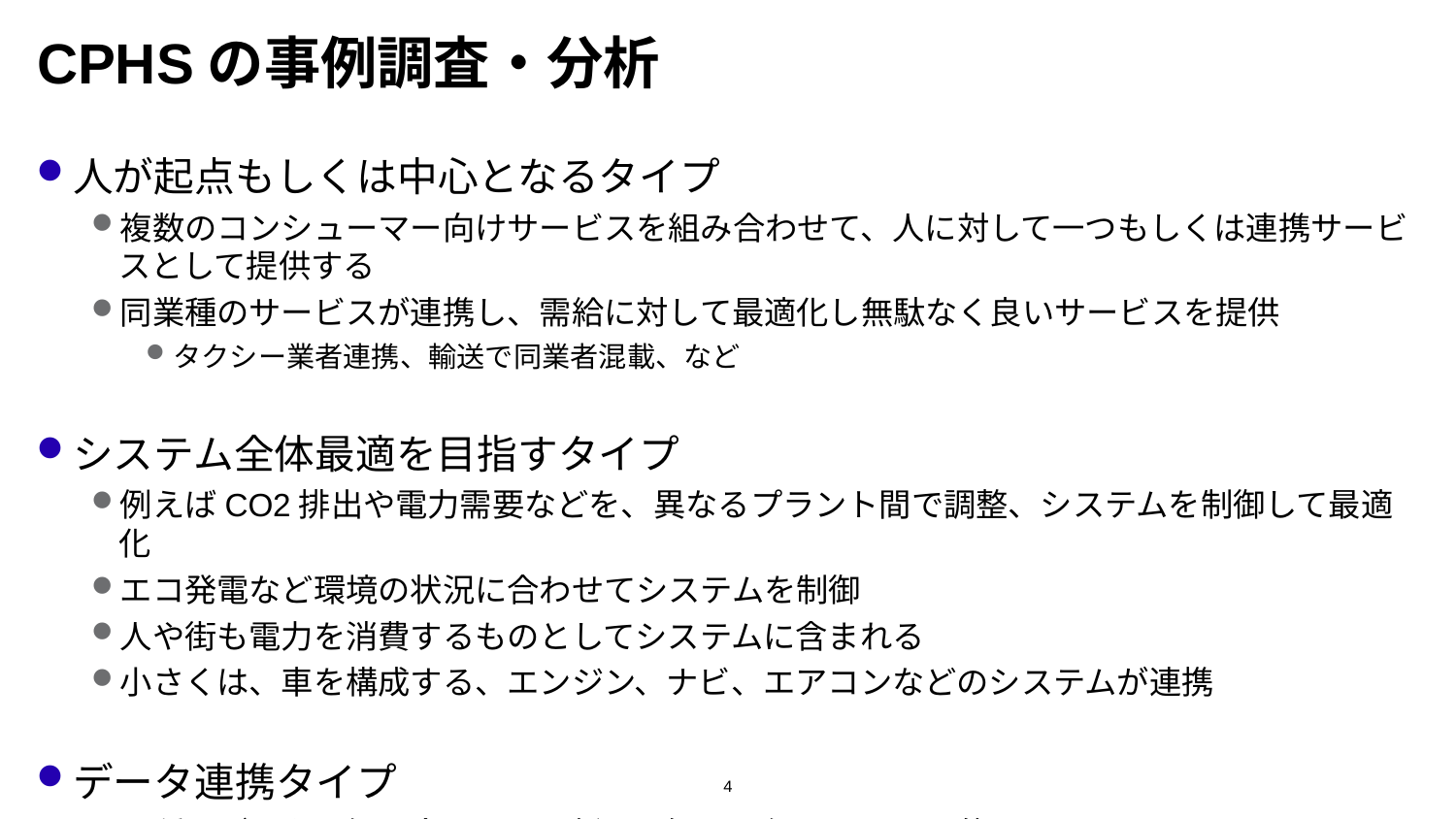

# CPHSの事例調査・分析
人が起点もしくは中心となるタイプ
複数のコンシューマー向けサービスを組み合わせて、人に対して一つもしくは連携サービスとして提供する
同業種のサービスが連携し、需給に対して最適化し無駄なく良いサービスを提供
タクシー業者連携、輸送で同業者混載、など

システム全体最適を目指すタイプ
例えばCO2排出や電力需要などを、異なるプラント間で調整、システムを制御して最適化
エコ発電など環境の状況に合わせてシステムを制御
人や街も電力を消費するものとしてシステムに含まれる
小さくは、車を構成する、エンジン、ナビ、エアコンなどのシステムが連携

データ連携タイプ
異種のデータを組み合わせて、新しい知見を得ることを目的にする

4